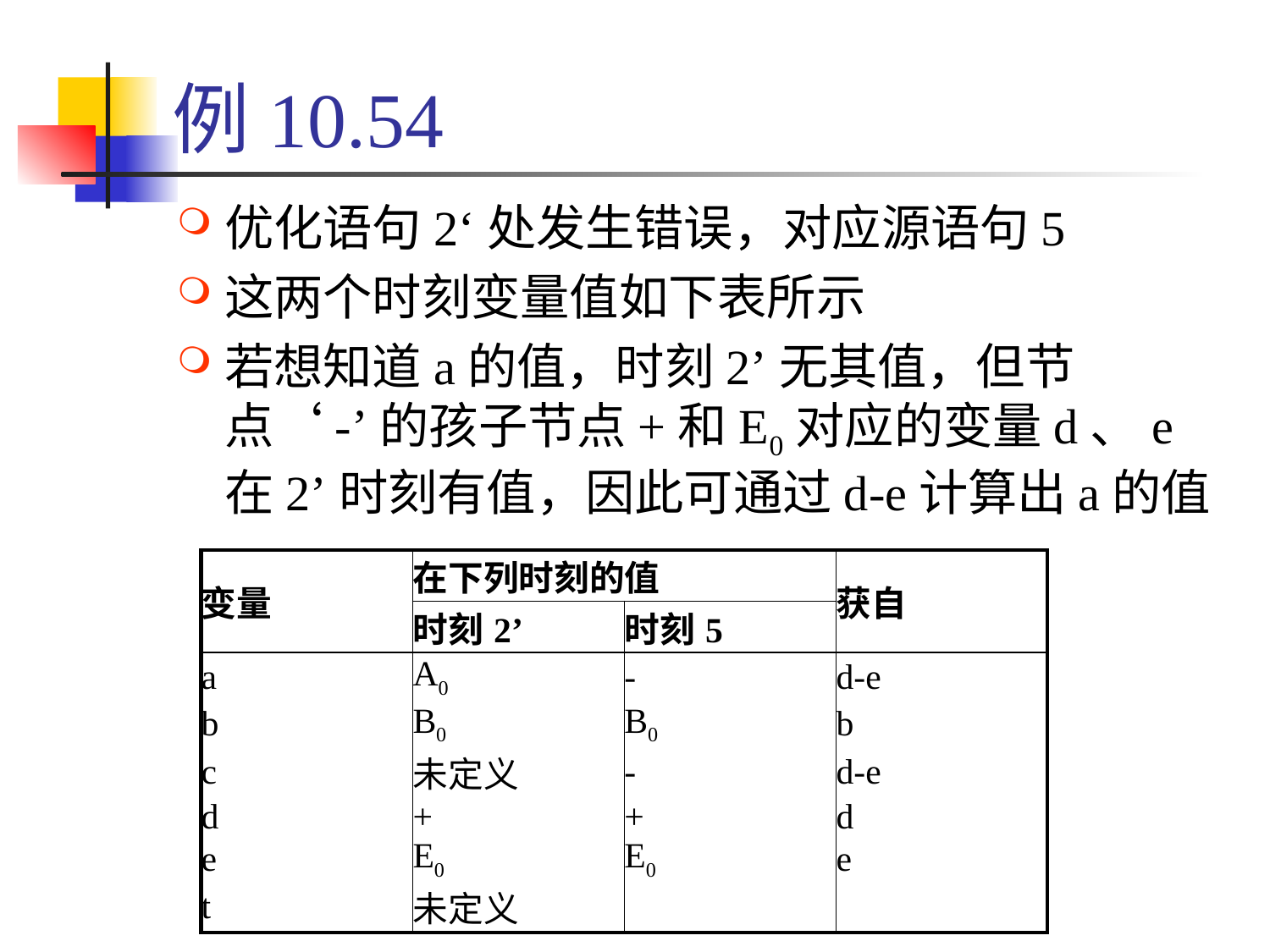

# 例10.54
优化语句2‘处发生错误，对应源语句5
这两个时刻变量值如下表所示
若想知道a的值，时刻2’无其值，但节点‘-’的孩子节点+和E0对应的变量d、e在2’时刻有值，因此可通过d-e计算出a的值
| 变量 | 在下列时刻的值 |  | 获自 |
| --- | --- | --- | --- |
|  | 时刻2’ | 时刻5 |  |
| a | A0 | - | d-e |
| b | B0 | B0 | b |
| c | 未定义 | - | d-e |
| d | + | + | d |
| e | E0 | E0 | e |
| t | 未定义 |  |  |